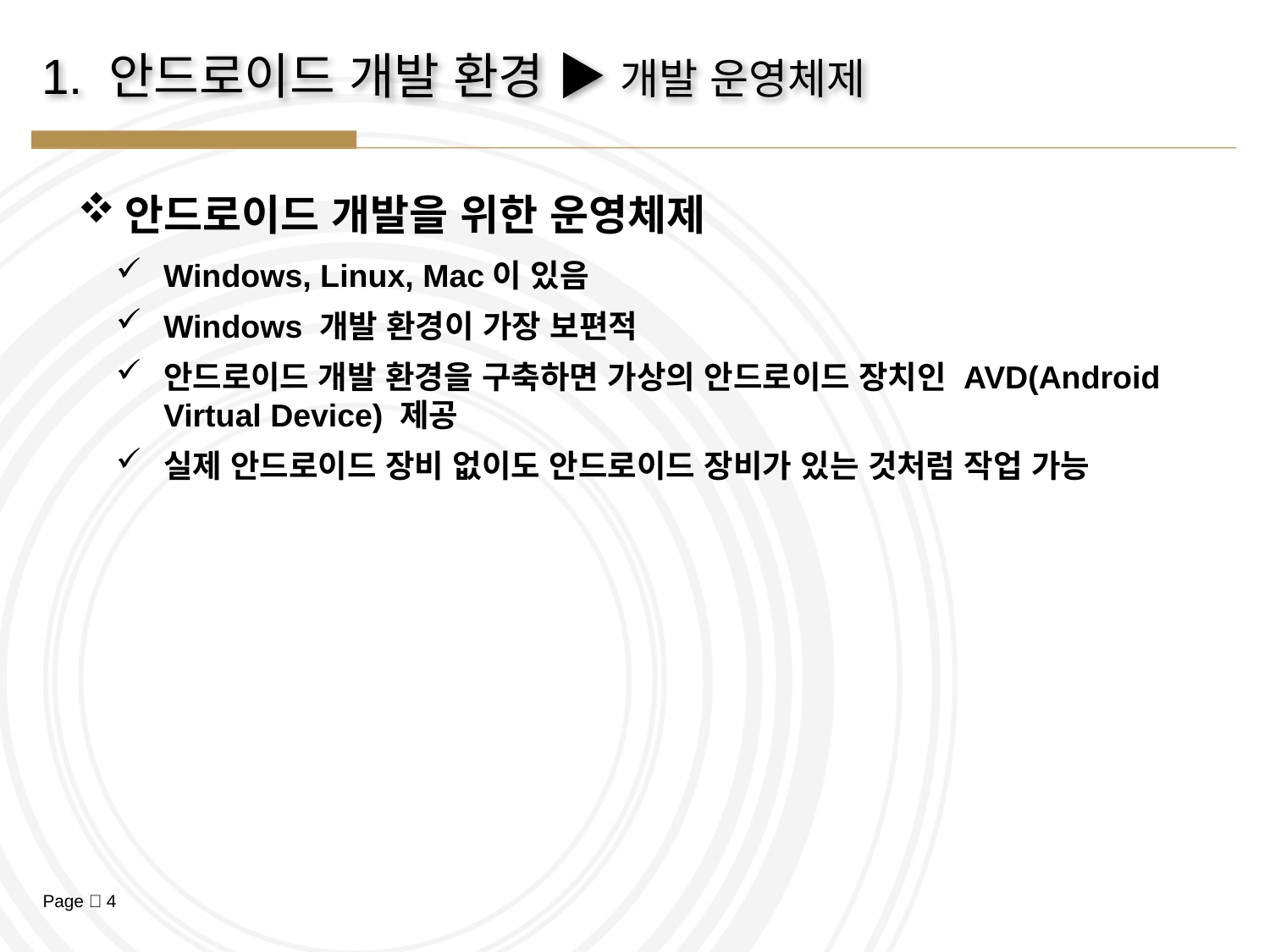

# 1. 안드로이드 개발 환경 ▶ 개발 운영체제
안드로이드 개발을 위한 운영체제
Windows, Linux, Mac이 있음
Windows 개발 환경이 가장 보편적
안드로이드 개발 환경을 구축하면 가상의 안드로이드 장치인 AVD(Android Virtual Device) 제공
실제 안드로이드 장비 없이도 안드로이드 장비가 있는 것처럼 작업 가능